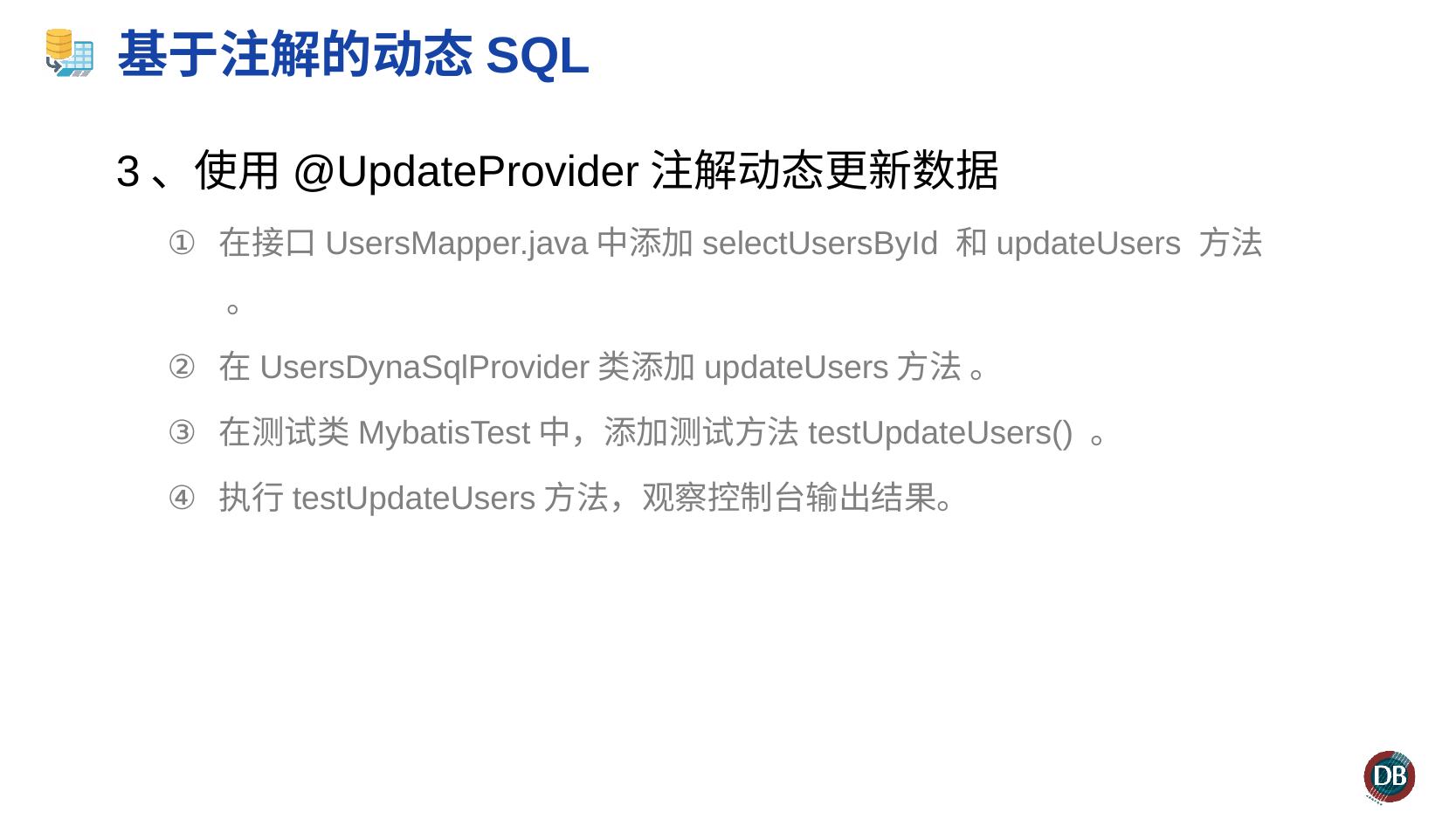

# 基于注解的动态SQL
3、使用@UpdateProvider注解动态更新数据
在接口UsersMapper.java中添加selectUsersById 和updateUsers 方法 。
在UsersDynaSqlProvider类添加updateUsers方法 。
在测试类MybatisTest中，添加测试方法testUpdateUsers() 。
执行testUpdateUsers方法，观察控制台输出结果。